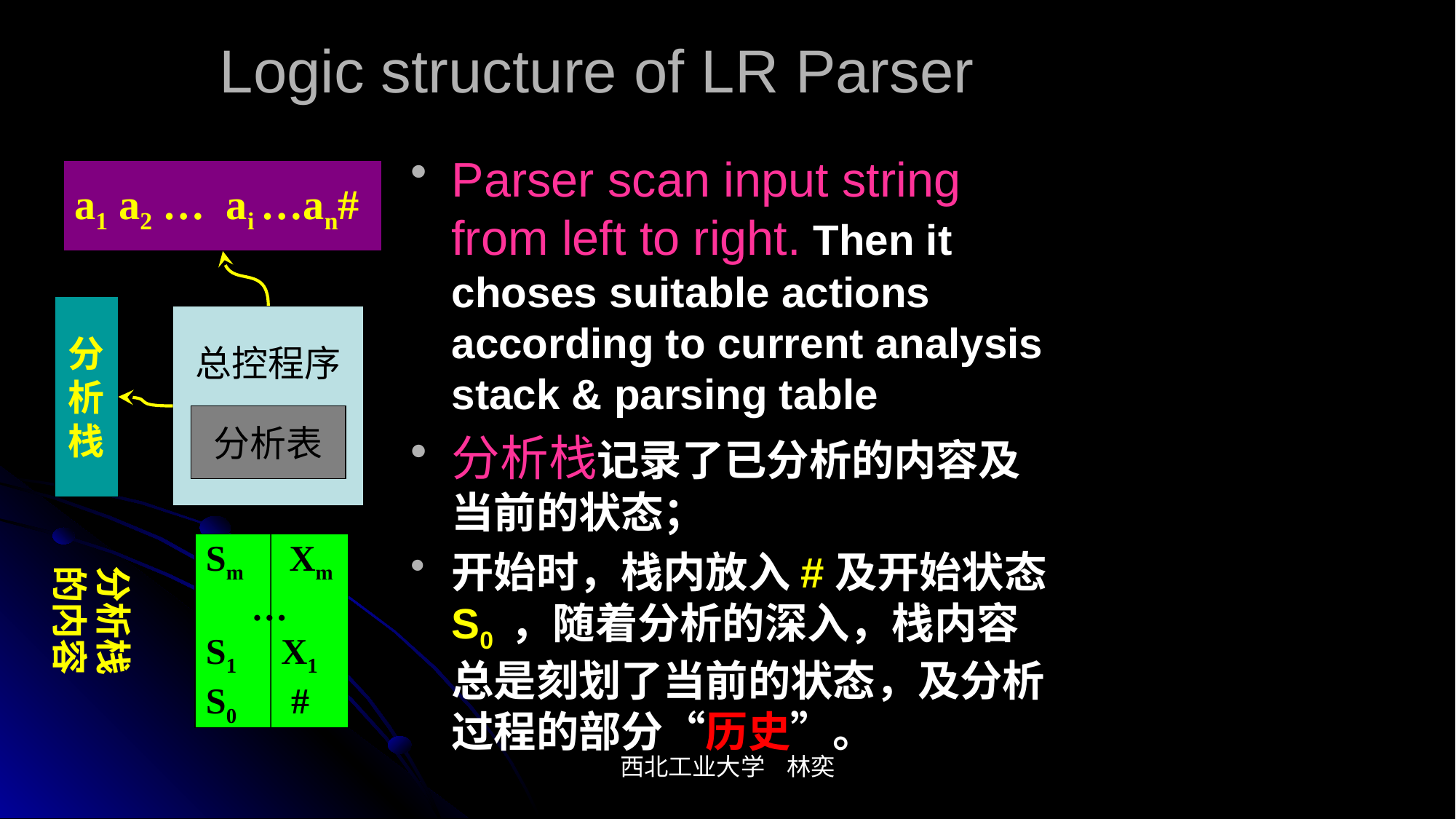

# Logic structure of LR Parser
Parser scan input string from left to right. Then it choses suitable actions according to current analysis stack & parsing table
分析栈记录了已分析的内容及当前的状态；
开始时，栈内放入#及开始状态 S0 ，随着分析的深入，栈内容总是刻划了当前的状态，及分析过程的部分“历史”。

a1 a2 …  ai …an#
分
析
栈
总控程序

分析表

Sm     Xm
     …
S1       X1
S0      #
分析栈的内容
西北工业大学    林奕
102